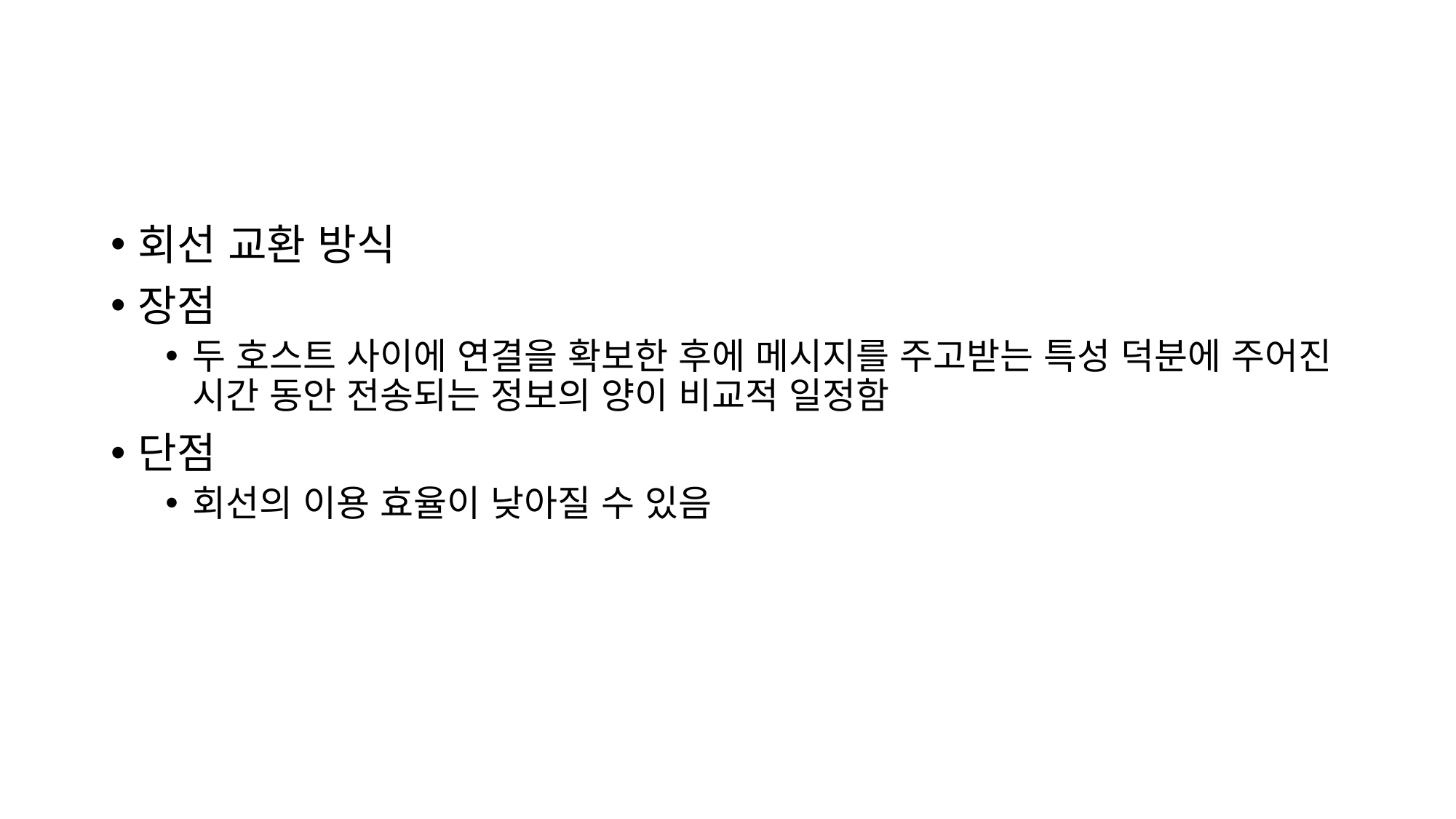

#
회선 교환 방식
장점
두 호스트 사이에 연결을 확보한 후에 메시지를 주고받는 특성 덕분에 주어진 시간 동안 전송되는 정보의 양이 비교적 일정함
단점
회선의 이용 효율이 낮아질 수 있음